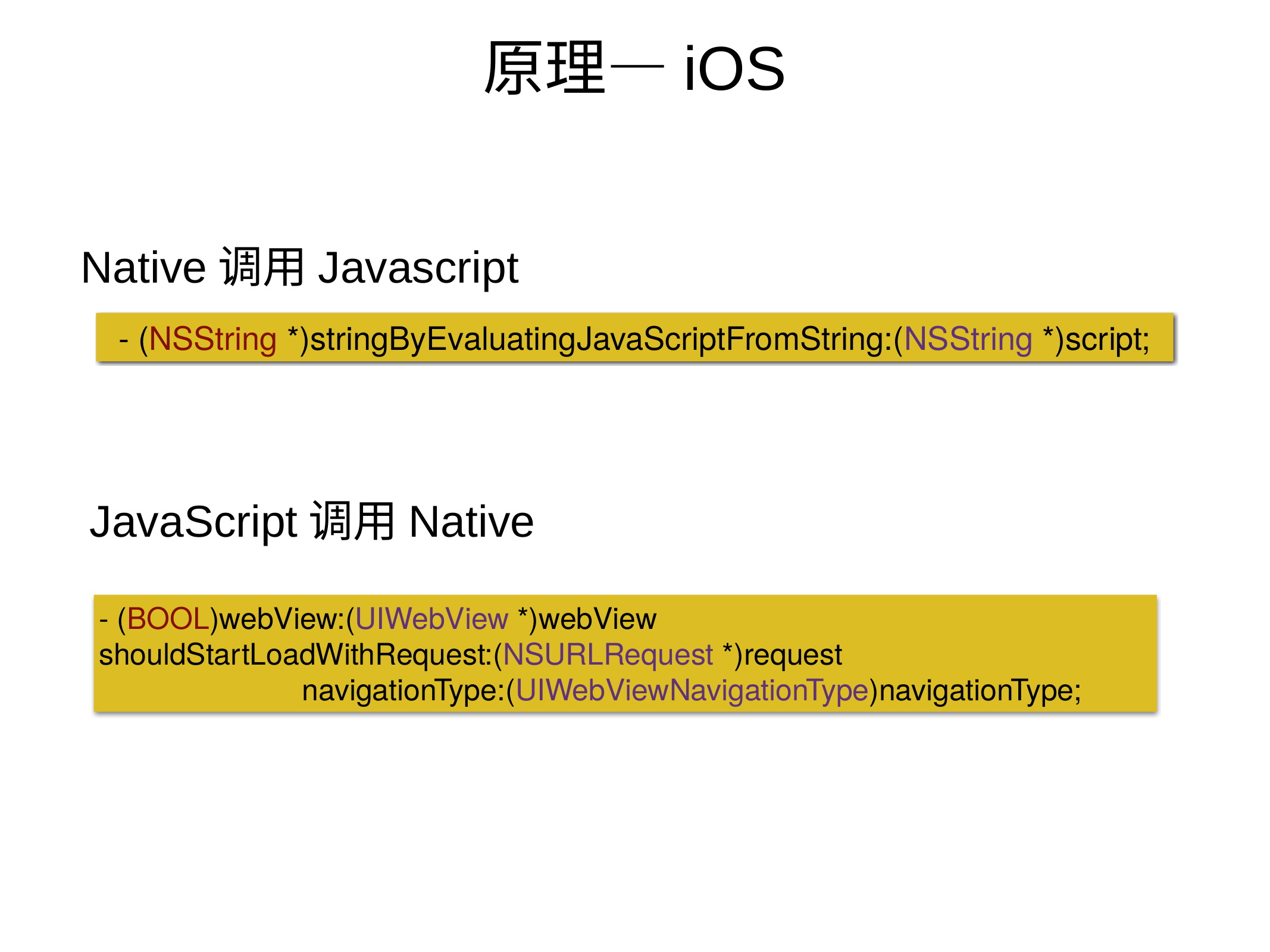

# 原理—iOS
Native调用Javascript
- (NSString *)stringByEvaluatingJavaScriptFromString:(NSString *)script;
JavaScript调用Native
- (BOOL)webView:(UIWebView *)webView
shouldStartLoadWithRequest:(NSURLRequest *)request
   navigationType:(UIWebViewNavigationType)navigationType;